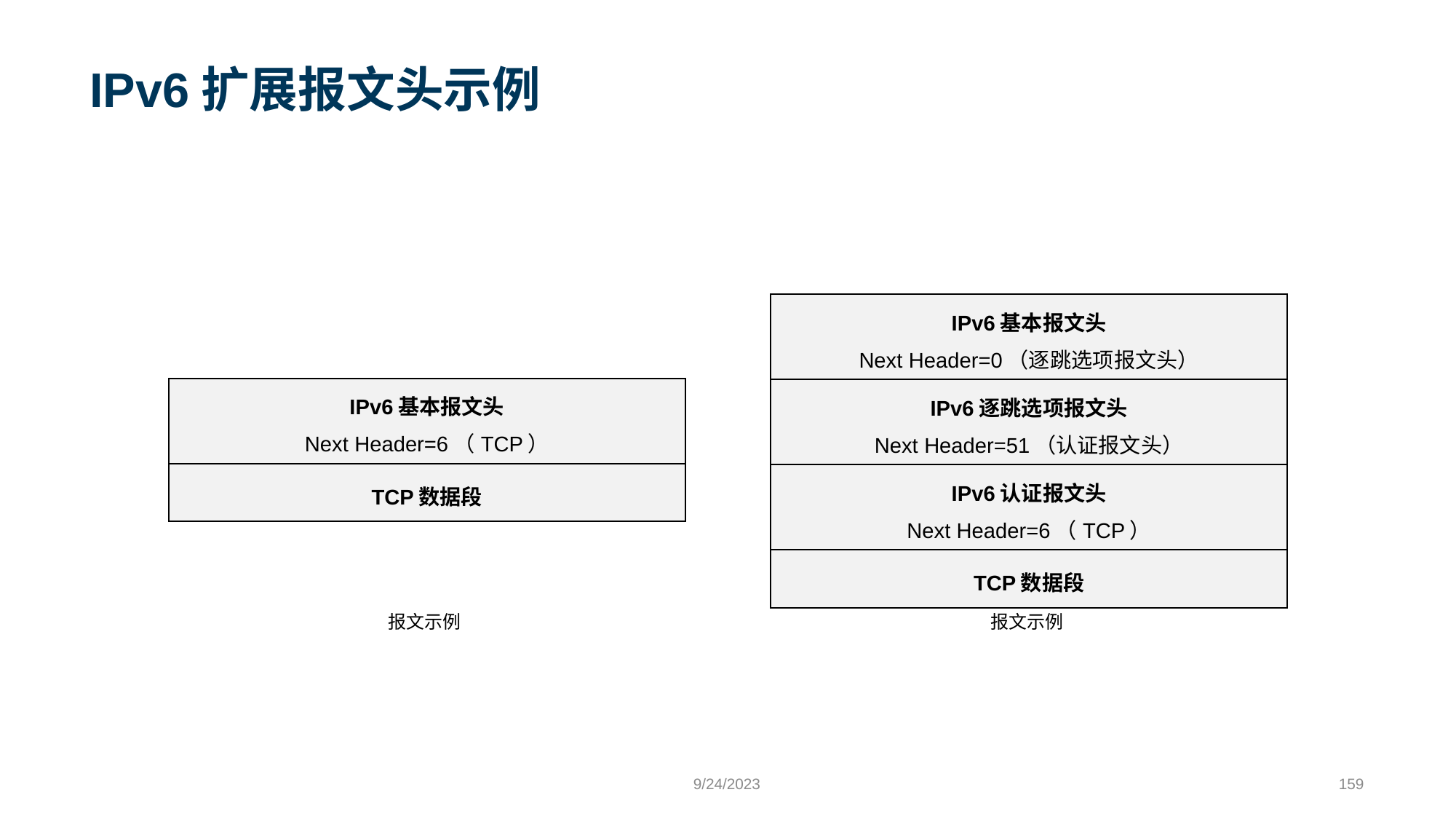

# IPv6扩展报文头示例
| IPv6基本报文头 Next Header=0（逐跳选项报文头） |
| --- |
| IPv6逐跳选项报文头 Next Header=51（认证报文头） |
| IPv6认证报文头 Next Header=6（TCP） |
| TCP数据段 |
| IPv6基本报文头 Next Header=6（TCP） |
| --- |
| TCP数据段 |
报文示例
报文示例

9/24/2023
159